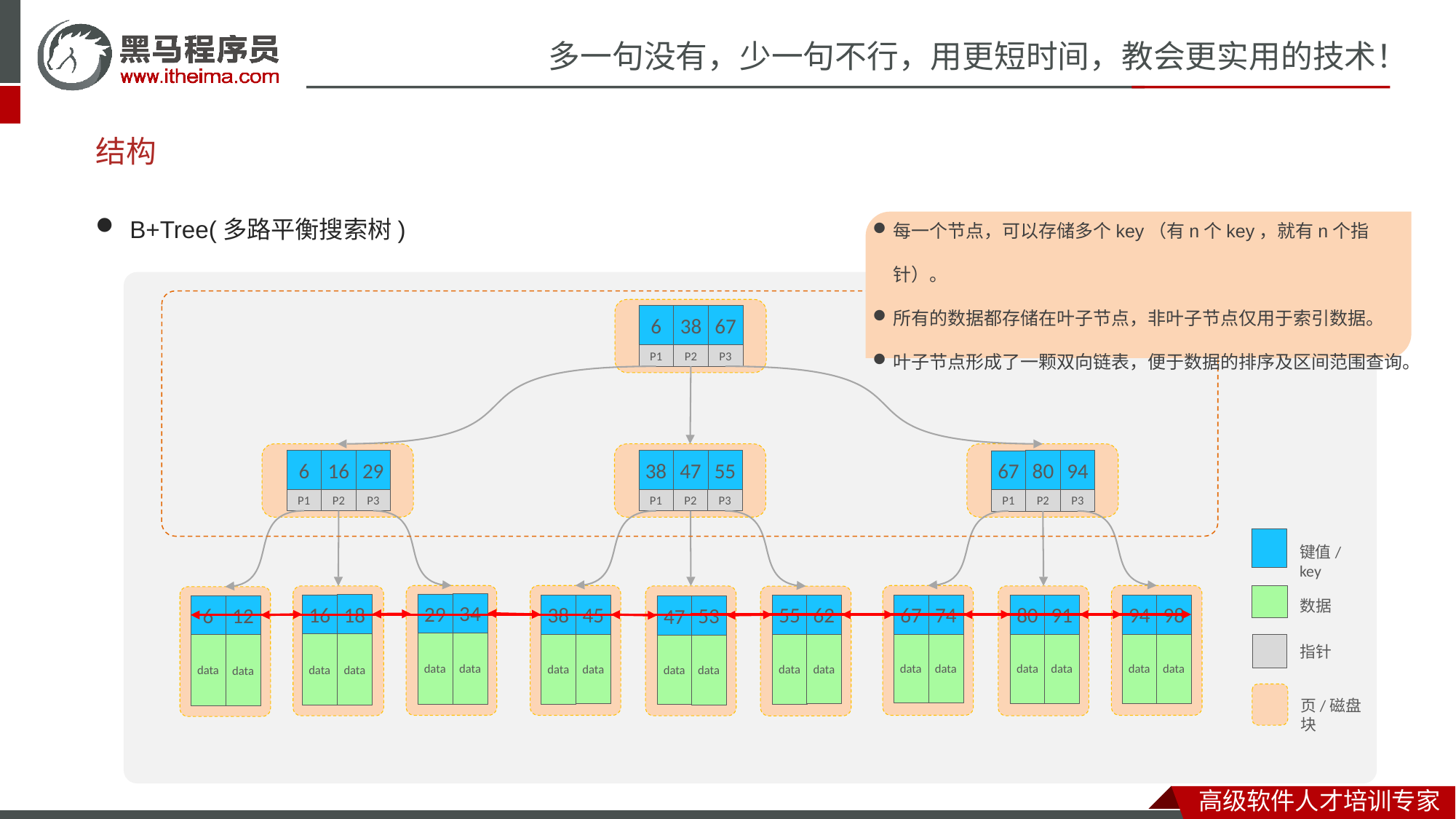

# 结构
B+Tree(多路平衡搜索树)
每一个节点，可以存储多个key（有n个key，就有n个指针）。
所有的数据都存储在叶子节点，非叶子节点仅用于索引数据。
叶子节点形成了一颗双向链表，便于数据的排序及区间范围查询。

数据

指针

页/磁盘块

6
38
67
P1
P2
P3

6
16
P1
P2
29
P3

47
38
P1
P2
55
P3

80
67
P1
P2
94
P3

38
45
data
data

67
74
data
data

34
29
data
data

94
98
data
data

18
16
data
data

53
47
data
data

80
91
data
data

55
62
data
data

6
12
data
data

键值/key